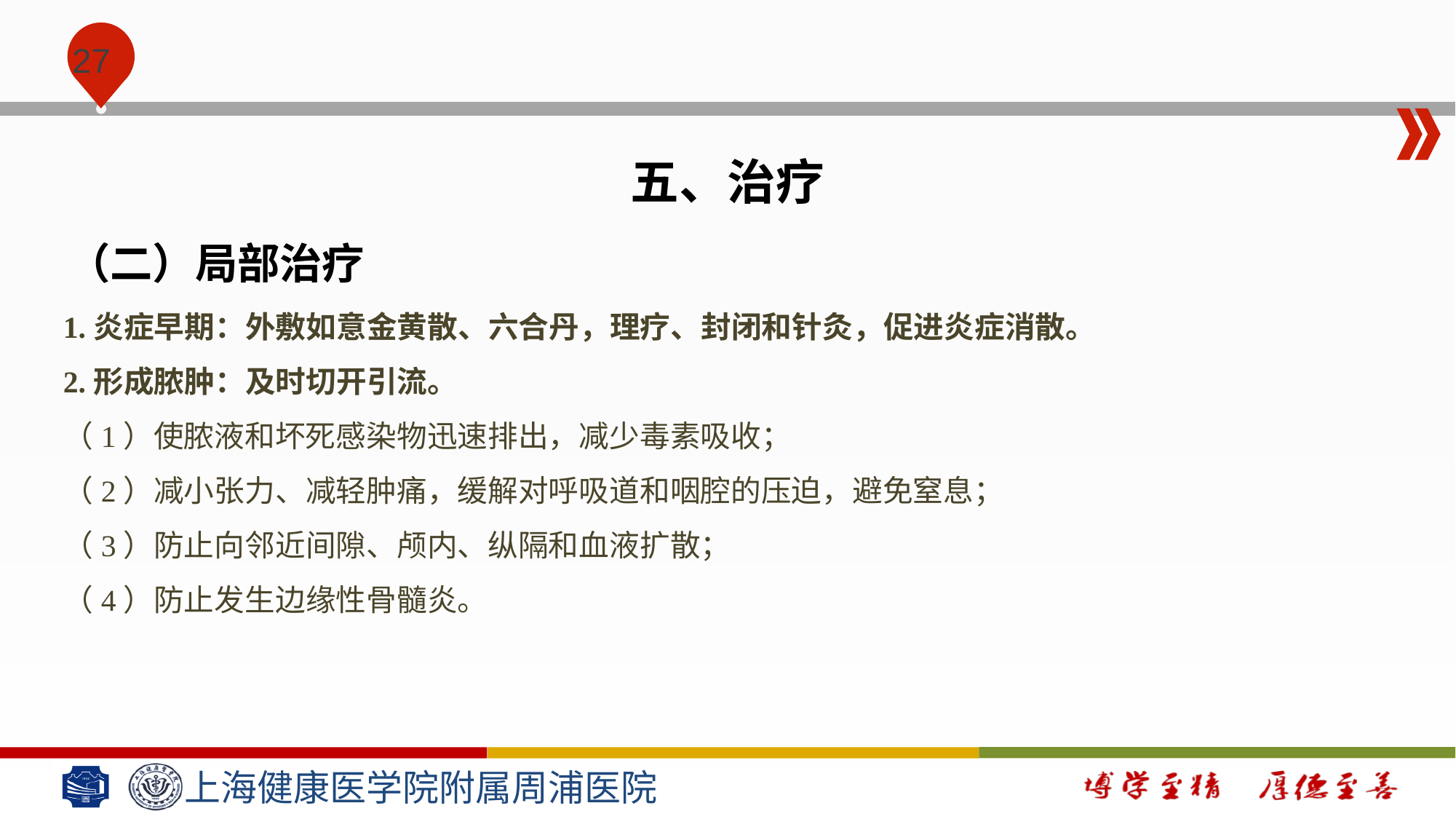

#
五、治疗
（二）局部治疗
1.炎症早期：外敷如意金黄散、六合丹，理疗、封闭和针灸，促进炎症消散。
2.形成脓肿：及时切开引流。
（1）使脓液和坏死感染物迅速排出，减少毒素吸收；
（2）减小张力、减轻肿痛，缓解对呼吸道和咽腔的压迫，避免窒息；
（3）防止向邻近间隙、颅内、纵隔和血液扩散；
（4）防止发生边缘性骨髓炎。